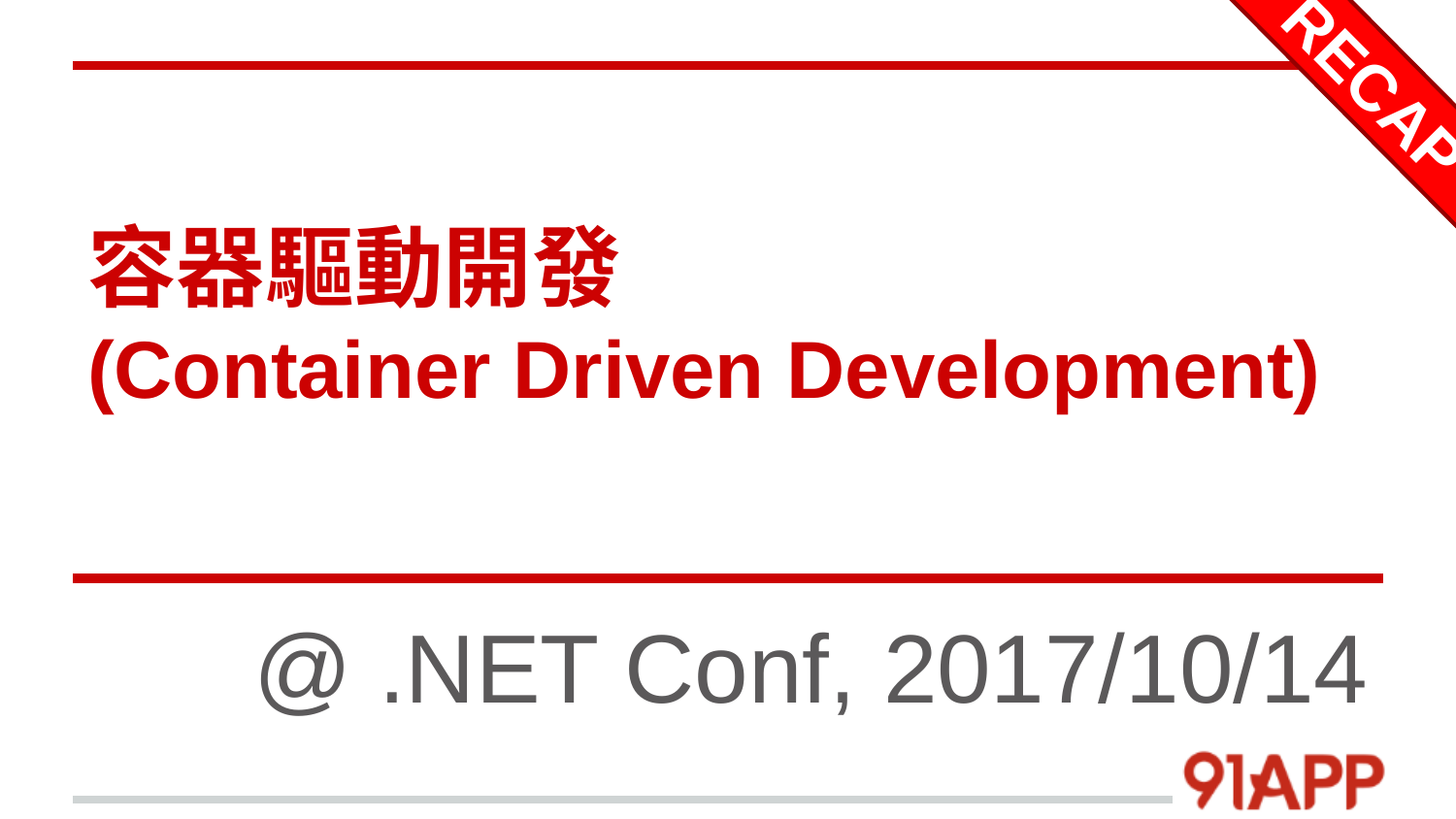

RECAP
# 容器驅動開發 (Container Driven Development)
@ .NET Conf, 2017/10/14